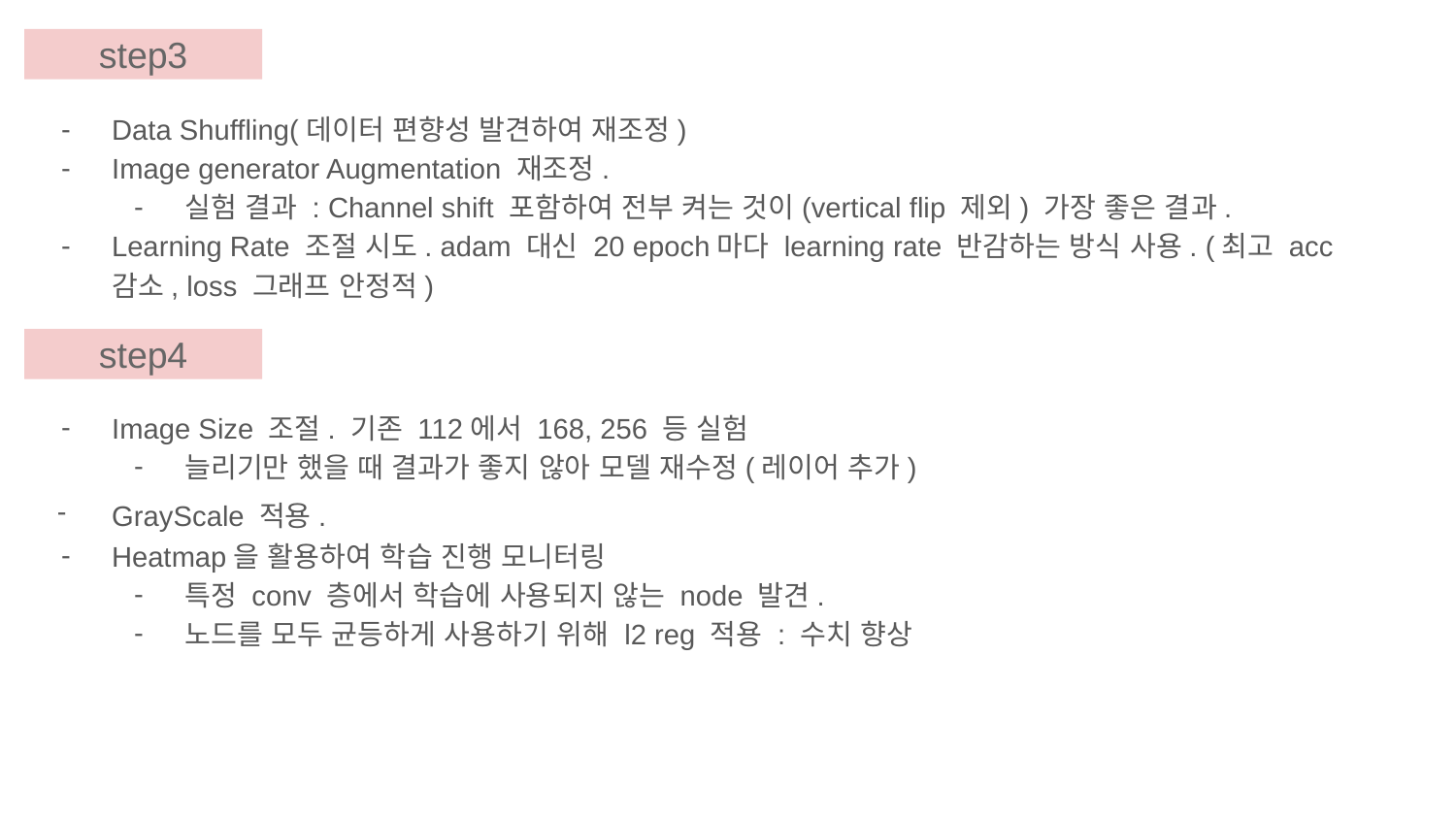

Step3
Data Shuffling(데이터 편향성 발견하여 재조정)
Image generator Augmentation 재조정.
실험 결과 : Channel shift 포함하여 전부 켜는 것이(vertical flip 제외) 가장 좋은 결과.
Learning Rate 조절 시도. adam 대신 20 epoch마다 learning rate 반감하는 방식 사용. (최고 acc 감소, loss 그래프 안정적)
Step 4
Image Size 조절. 기존 112에서 168, 256 등 실험
늘리기만 했을 때 결과가 좋지 않아 모델 재수정(레이어 추가)
GrayScale 적용.
Heatmap을 활용하여 학습 진행 모니터링
특정 conv 층에서 학습에 사용되지 않는 node 발견.
노드를 모두 균등하게 사용하기 위해 l2 reg 적용 : 수치 향상

step3
step4